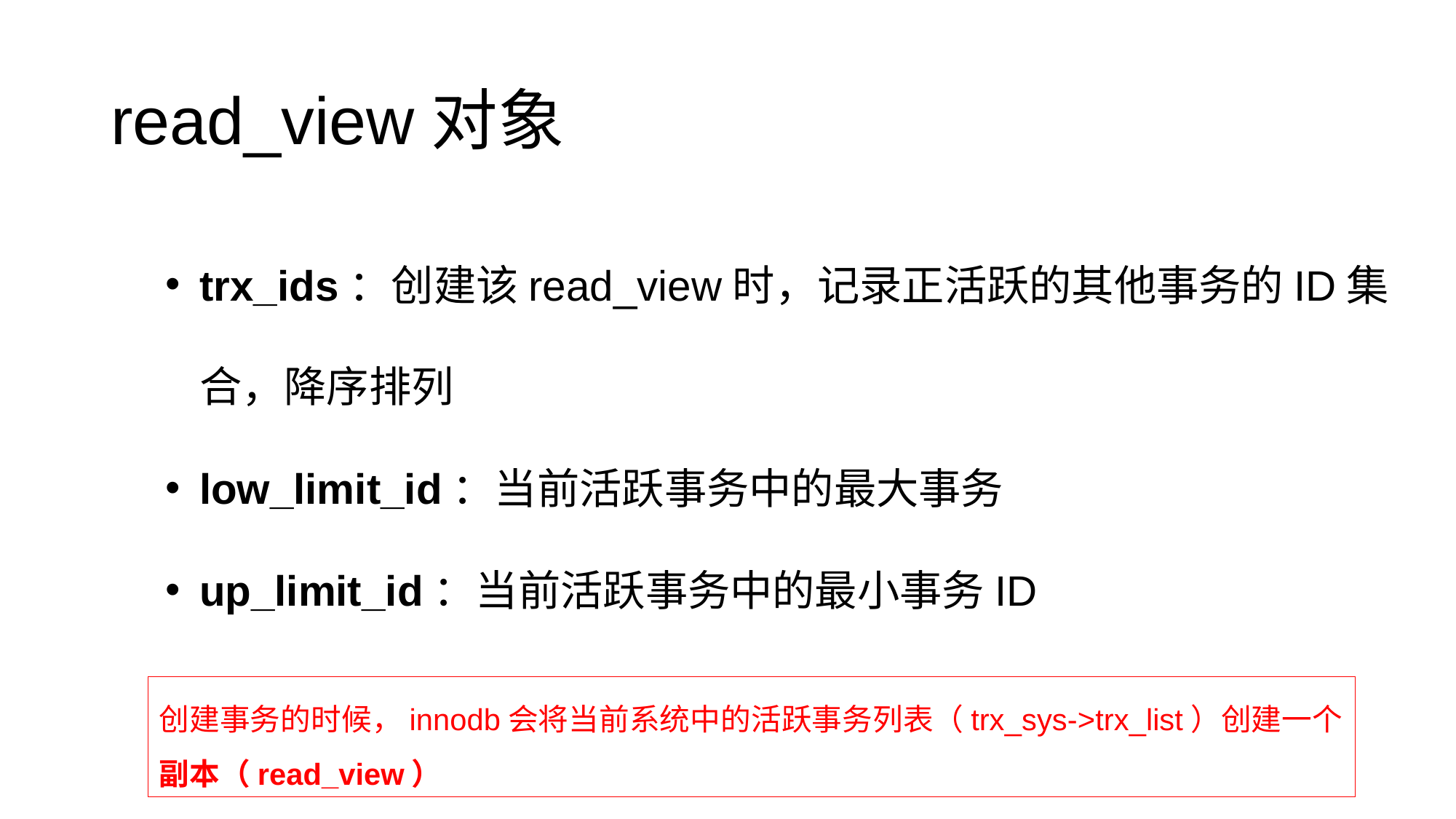

# read_view对象
trx_ids：创建该read_view时，记录正活跃的其他事务的ID集合，降序排列
low_limit_id：当前活跃事务中的最大事务
up_limit_id：当前活跃事务中的最小事务ID

创建事务的时候，innodb会将当前系统中的活跃事务列表（trx_sys->trx_list）创建一个副本（read_view）